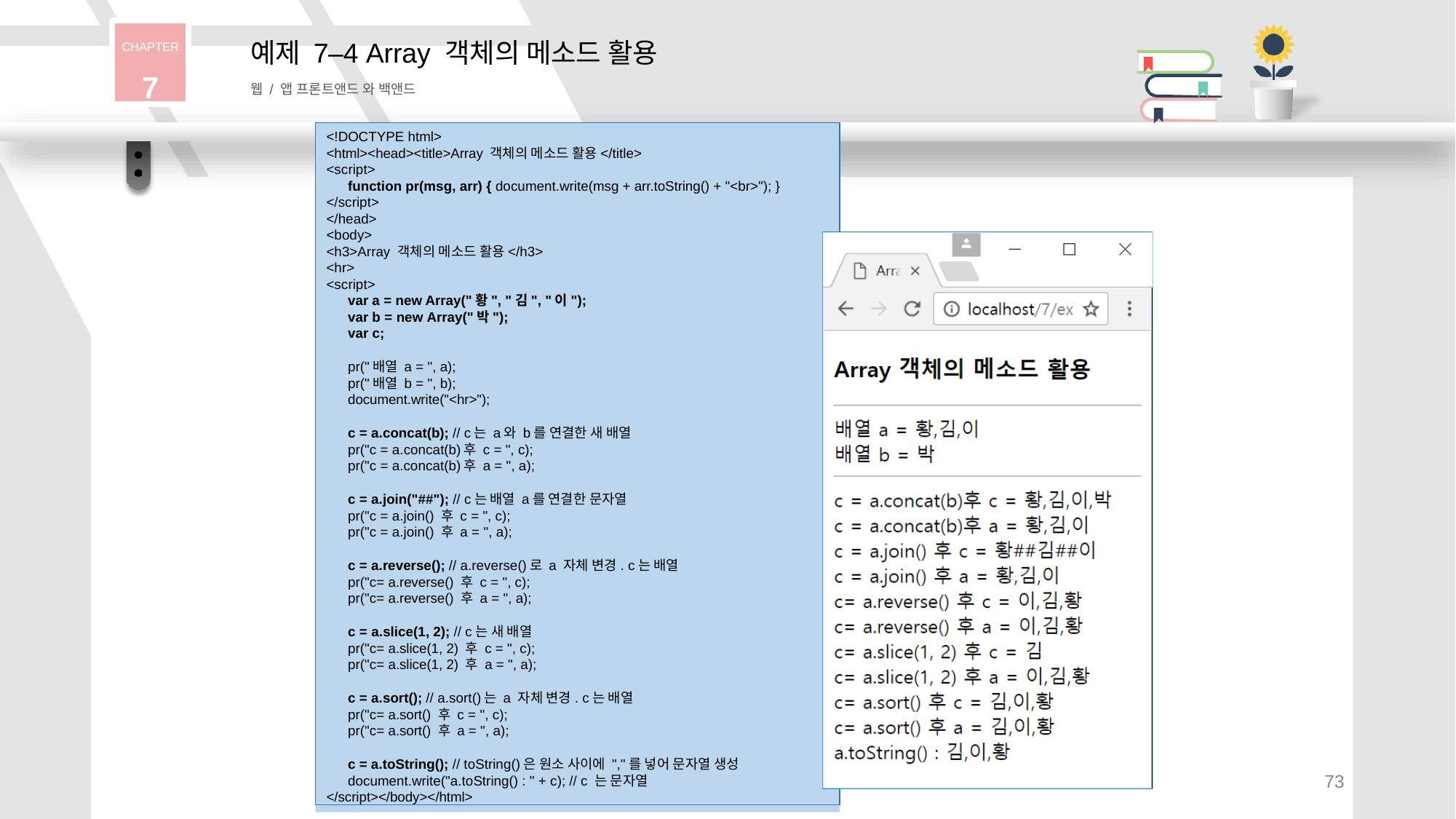

CHAPTER

7

# 예제 7–4 Array 객체의 메소드 활용

웹 / 앱 프론트앤드 와 백앤드

<!DOCTYPE html>
<html><head><title>Array 객체의 메소드 활용</title>
<script>
function pr(msg, arr) { document.write(msg + arr.toString() + "<br>"); }
</script>
</head>
<body>
<h3>Array 객체의 메소드 활용</h3>
<hr>
<script>
var a = new Array("황", "김", "이");
var b = new Array("박");
var c;

pr("배열 a = ", a);
pr("배열 b = ", b);
document.write("<hr>");

c = a.concat(b); // c는 a와 b를 연결한 새 배열
pr("c = a.concat(b)후 c = ", c);
pr("c = a.concat(b)후 a = ", a);

c = a.join("##"); // c는 배열 a를 연결한 문자열
pr("c = a.join() 후 c = ", c);
pr("c = a.join() 후 a = ", a);

c = a.reverse(); // a.reverse()로 a 자체 변경. c는 배열
pr("c= a.reverse() 후 c = ", c);
pr("c= a.reverse() 후 a = ", a);

c = a.slice(1, 2); // c는 새 배열
pr("c= a.slice(1, 2) 후 c = ", c);
pr("c= a.slice(1, 2) 후 a = ", a);

c = a.sort(); // a.sort()는 a 자체 변경. c는 배열
pr("c= a.sort() 후 c = ", c);
pr("c= a.sort() 후 a = ", a);

c = a.toString(); // toString()은 원소 사이에 ","를 넣어 문자열 생성
document.write("a.toString() : " + c); // c 는 문자열
</script></body></html>

73